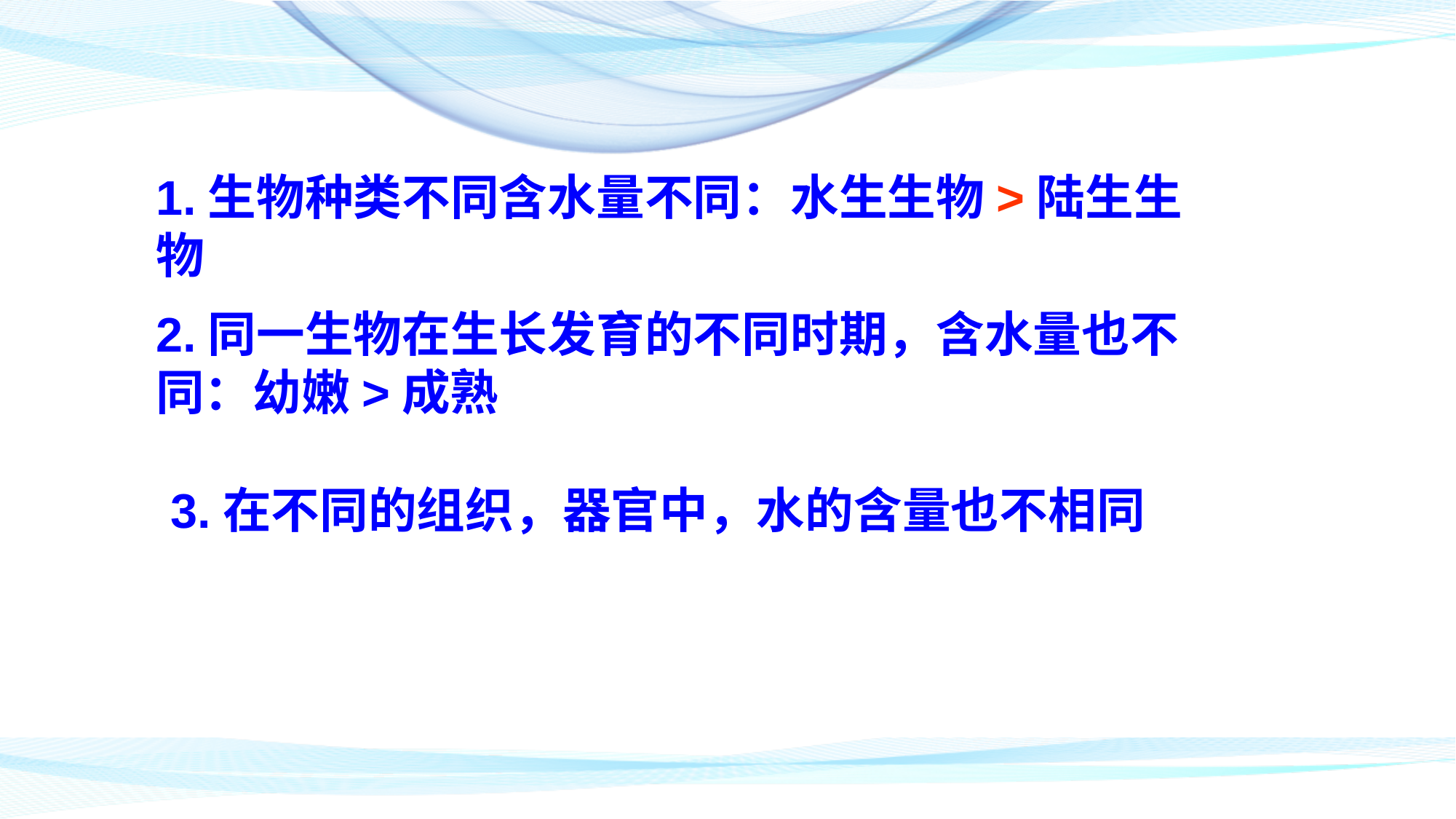

1.生物种类不同含水量不同：水生生物>陆生生物
2.同一生物在生长发育的不同时期，含水量也不同：幼嫩>成熟
3.在不同的组织，器官中，水的含量也不相同